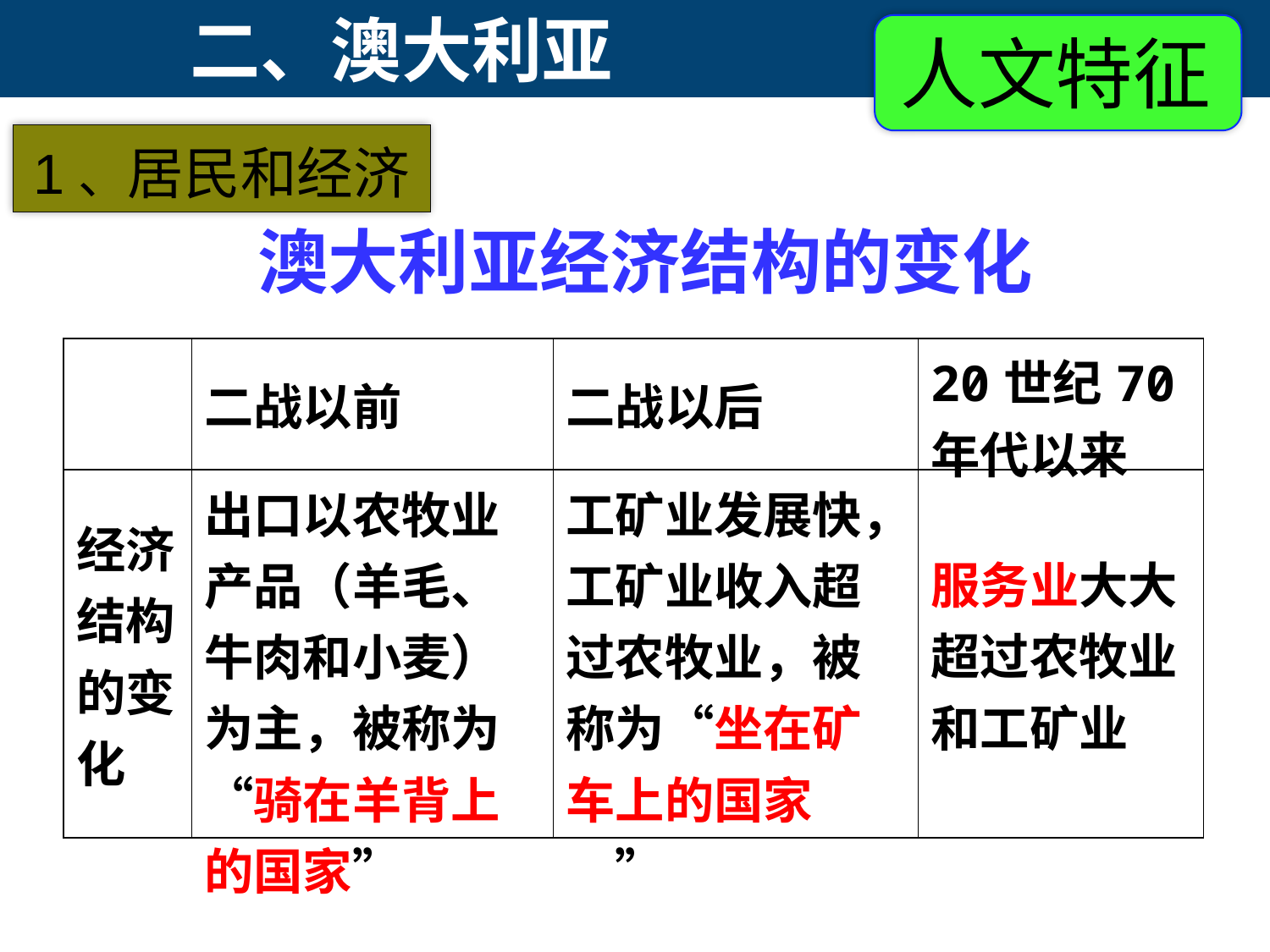

二、澳大利亚

人文特征
 1、居民和经济
澳大利亚经济结构的变化

|  | 二战以前 | 二战以后 | 20世纪70年代以来 |
| --- | --- | --- | --- |
| 经济结构的变化 | 出口以农牧业产品（羊毛、牛肉和小麦）为主，被称为“骑在羊背上的国家” | 工矿业发展快，工矿业收入超过农牧业，被称为“坐在矿车上的国家　” | 服务业大大超过农牧业和工矿业 |